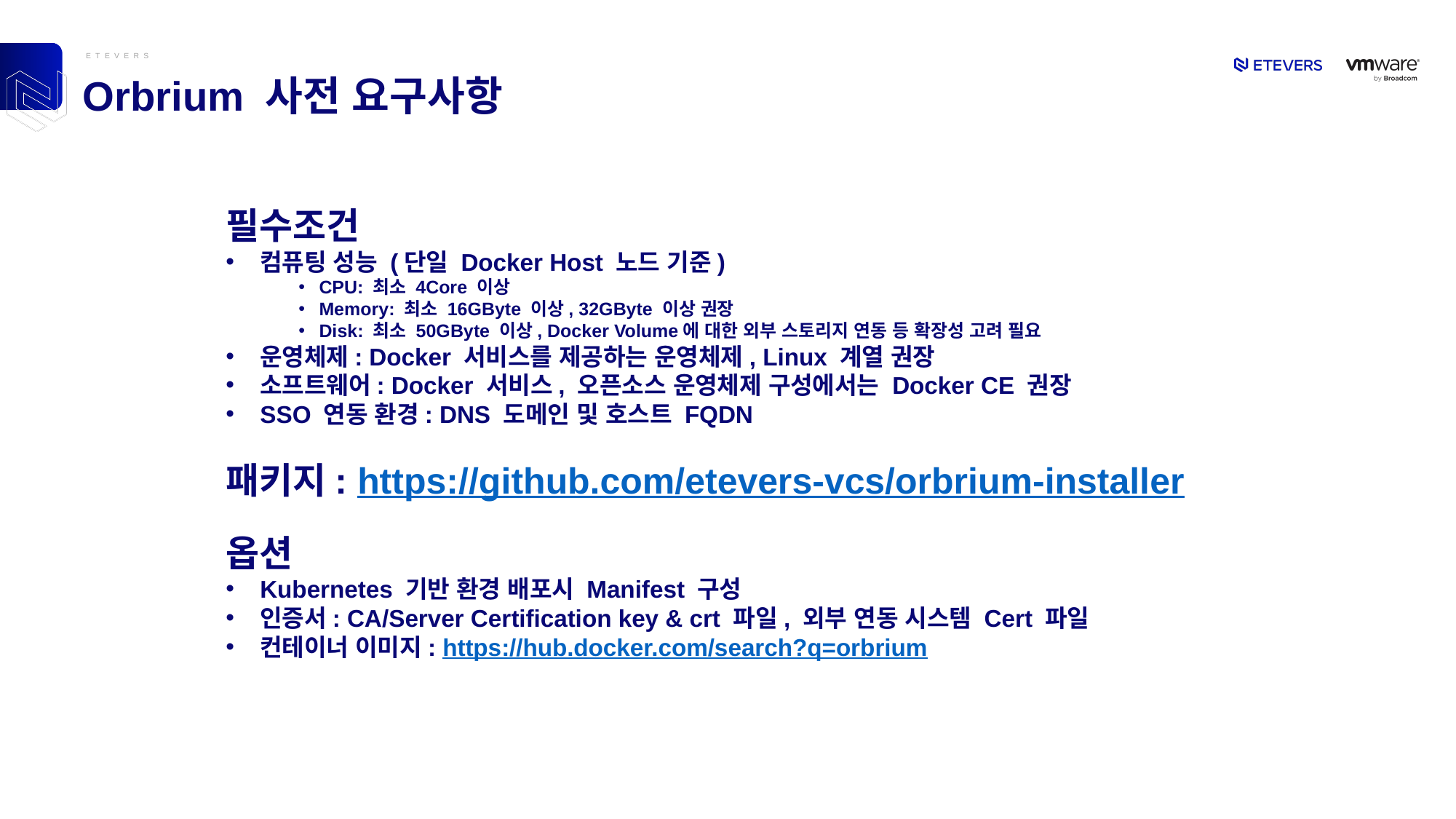

# Orbrium 사전 요구사항
필수조건
컴퓨팅 성능 (단일 Docker Host 노드 기준)
CPU: 최소 4Core 이상
Memory: 최소 16GByte 이상, 32GByte 이상 권장
Disk: 최소 50GByte 이상, Docker Volume에 대한 외부 스토리지 연동 등 확장성 고려 필요
운영체제: Docker 서비스를 제공하는 운영체제, Linux 계열 권장
소프트웨어: Docker 서비스, 오픈소스 운영체제 구성에서는 Docker CE 권장
SSO 연동 환경: DNS 도메인 및 호스트 FQDN

패키지: https://github.com/etevers-vcs/orbrium-installer

옵션
Kubernetes 기반 환경 배포시 Manifest 구성
인증서: CA/Server Certification key & crt 파일, 외부 연동 시스템 Cert 파일
컨테이너 이미지: https://hub.docker.com/search?q=orbrium